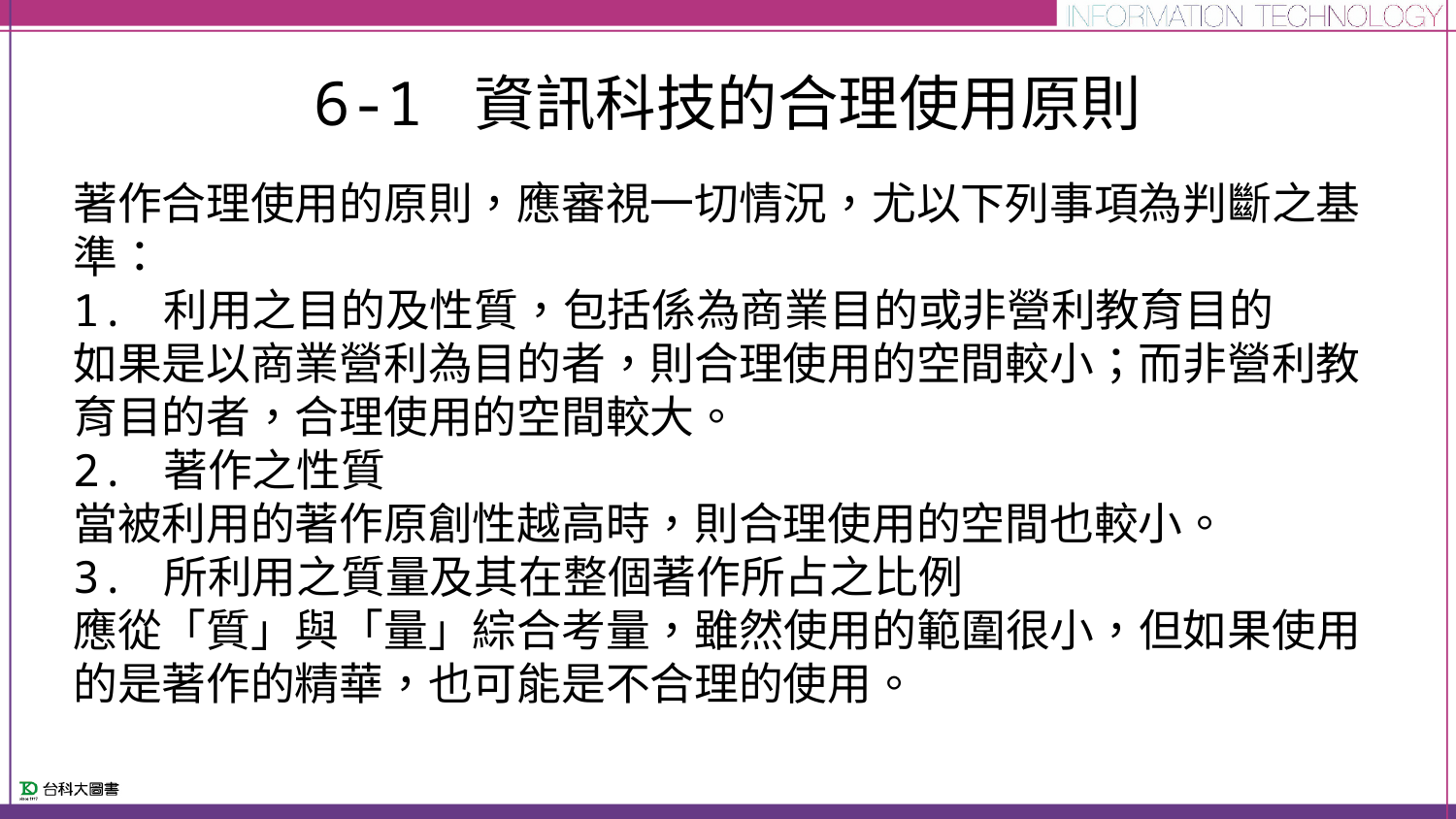

# 6-1 資訊科技的合理使用原則
著作合理使用的原則，應審視一切情況，尤以下列事項為判斷之基準：
1. 利用之目的及性質，包括係為商業目的或非營利教育目的
如果是以商業營利為目的者，則合理使用的空間較小；而非營利教育目的者，合理使用的空間較大。
2. 著作之性質
當被利用的著作原創性越高時，則合理使用的空間也較小。
3. 所利用之質量及其在整個著作所占之比例
應從「質」與「量」綜合考量，雖然使用的範圍很小，但如果使用的是著作的精華，也可能是不合理的使用。